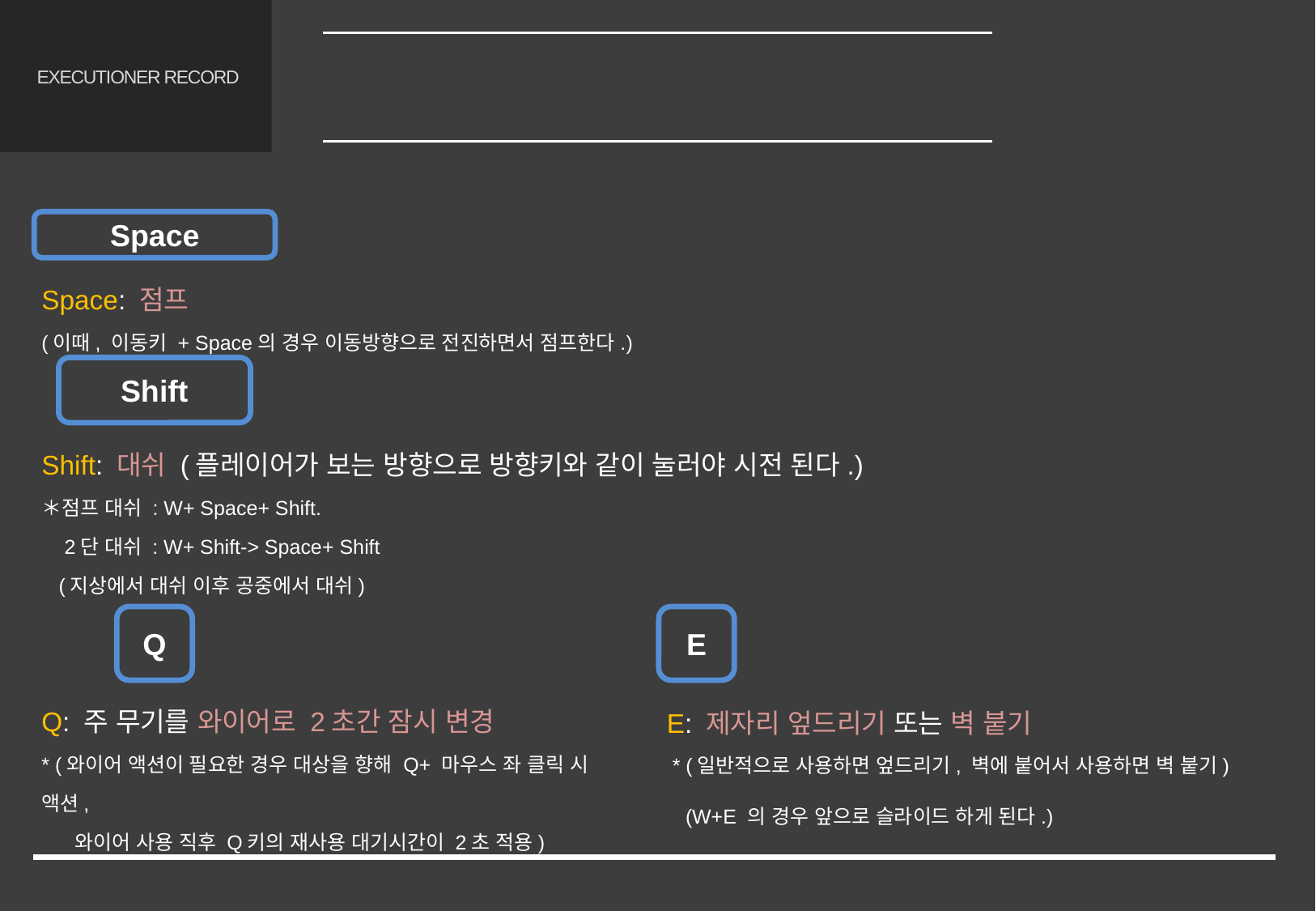

플레이
3.2 조작
# EXECUTIONER RECORD
Space
Space: 점프
(이때, 이동키 + Space의 경우 이동방향으로 전진하면서 점프한다.)
Shift
Shift: 대쉬 (플레이어가 보는 방향으로 방향키와 같이 눌러야 시전 된다.)
＊점프 대쉬 : W+ Space+ Shift.
    2단 대쉬 : W+ Shift-> Space+ Shift
   (지상에서 대쉬 이후 공중에서 대쉬)
Q
E
Q: 주 무기를 와이어로 2초간 잠시 변경
* (와이어 액션이 필요한 경우 대상을 향해 Q+ 마우스 좌 클릭 시 액션,
     와이어 사용 직후 Q키의 재사용 대기시간이 2초 적용)
E: 제자리 엎드리기 또는 벽 붙기
 * (일반적으로 사용하면 엎드리기, 벽에 붙어서 사용하면 벽 붙기)
   (W+E 의 경우 앞으로 슬라이드 하게 된다.)
17/68